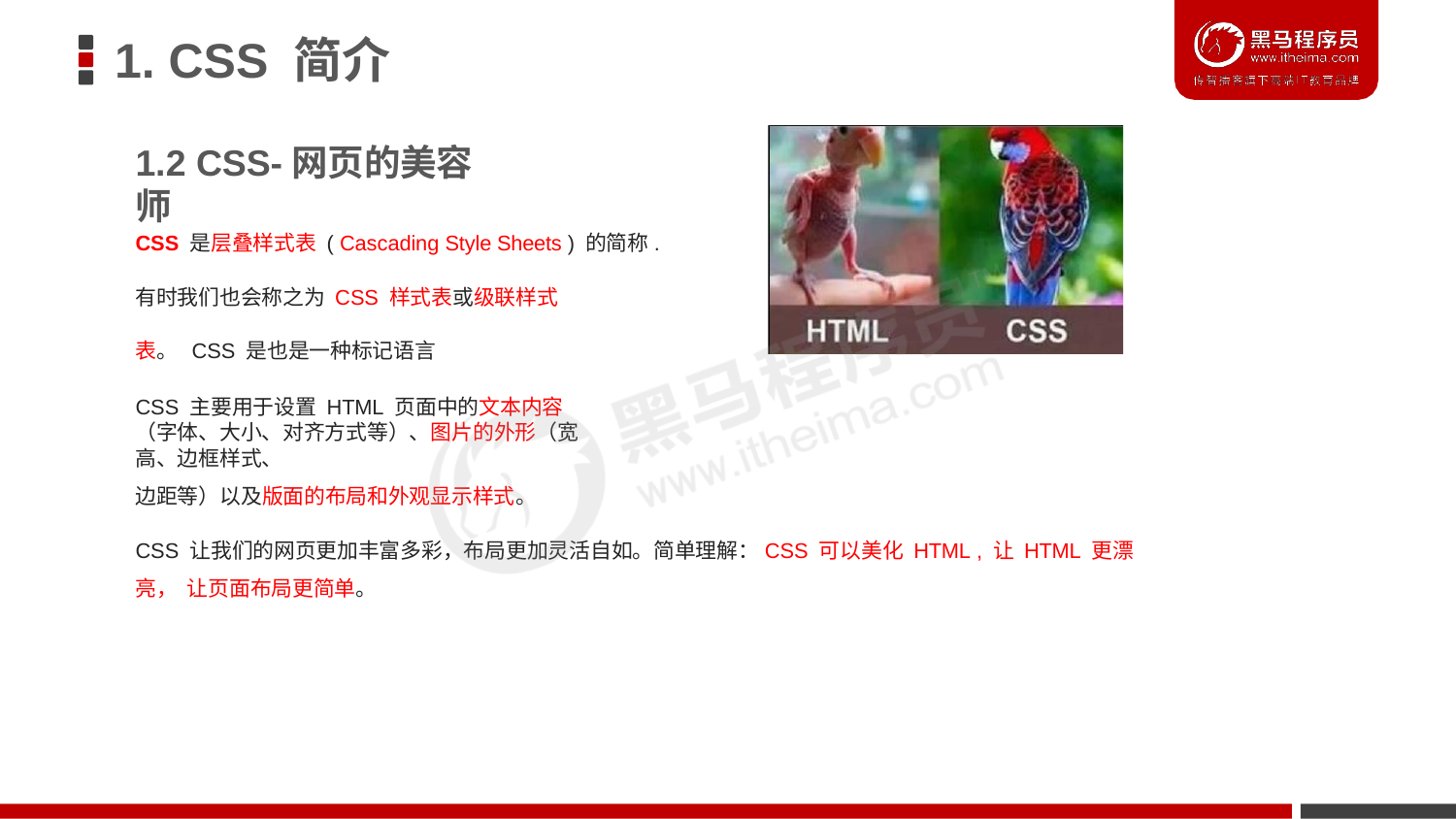

# 1. CSS 简介

1.2 CSS-网页的美容师

CSS 是层叠样式表 ( Cascading Style Sheets ) 的简称.
有时我们也会称之为 CSS 样式表或级联样式表。  CSS 是也是一种标记语言

CSS 主要用于设置 HTML 页面中的文本内容（字体、大小、对齐方式等）、图片的外形（宽高、边框样式、
边距等）以及版面的布局和外观显示样式。
CSS 让我们的网页更加丰富多彩，布局更加灵活自如。简单理解：CSS 可以美化 HTML , 让 HTML 更漂亮，  让页面布局更简单。